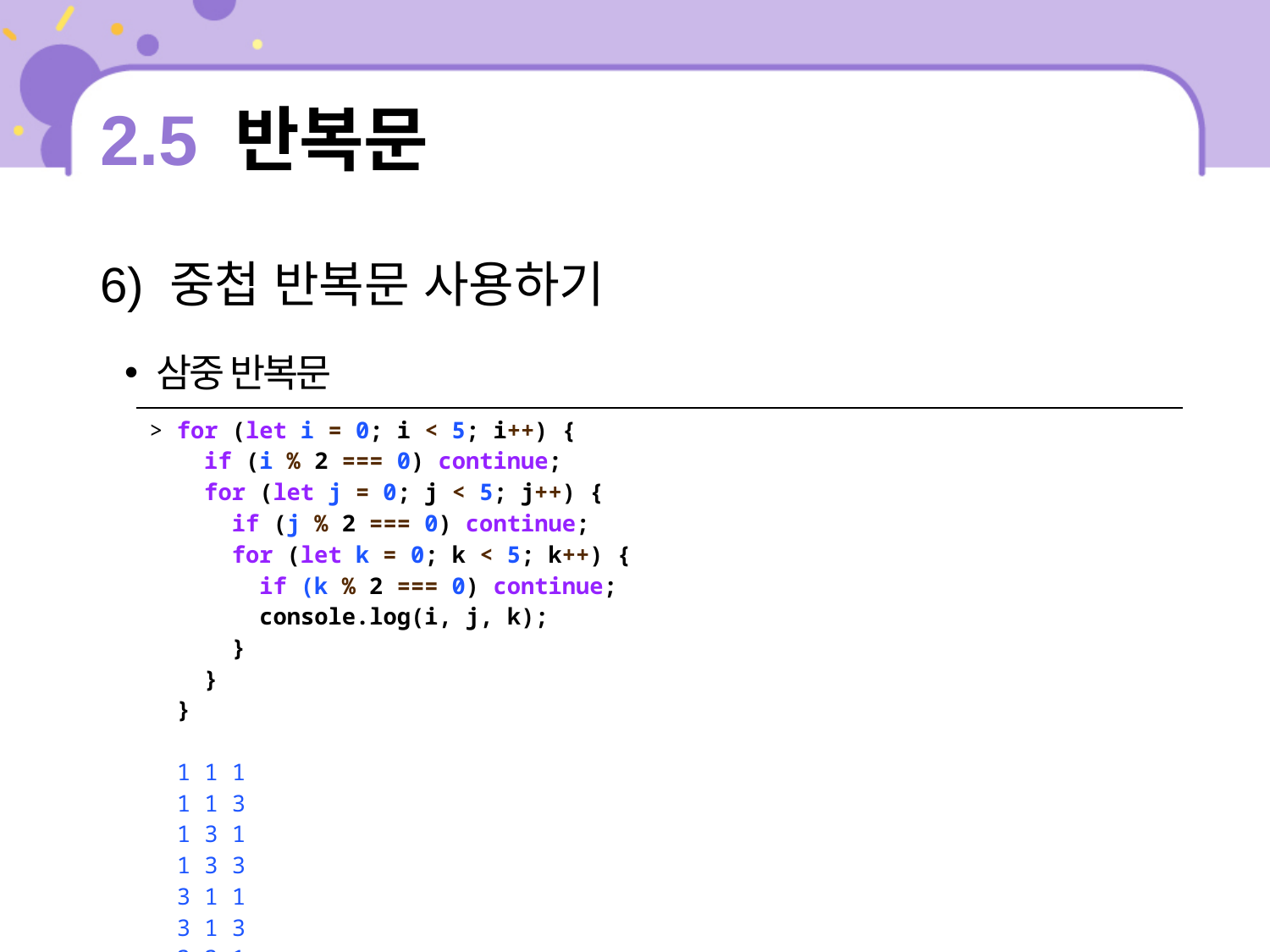

# 2.5 반복문
6) 중첩 반복문 사용하기
삼중 반복문

| > for (let i = 0; i < 5; i++) { if (i % 2 === 0) continue; for (let j = 0; j < 5; j++) { if (j % 2 === 0) continue; for (let k = 0; k < 5; k++) { if (k % 2 === 0) continue; console.log(i, j, k); } } } 1 1 1 1 1 3 1 3 1 1 3 3 3 1 1 3 1 3 3 3 1 3 3 3 |
| --- |